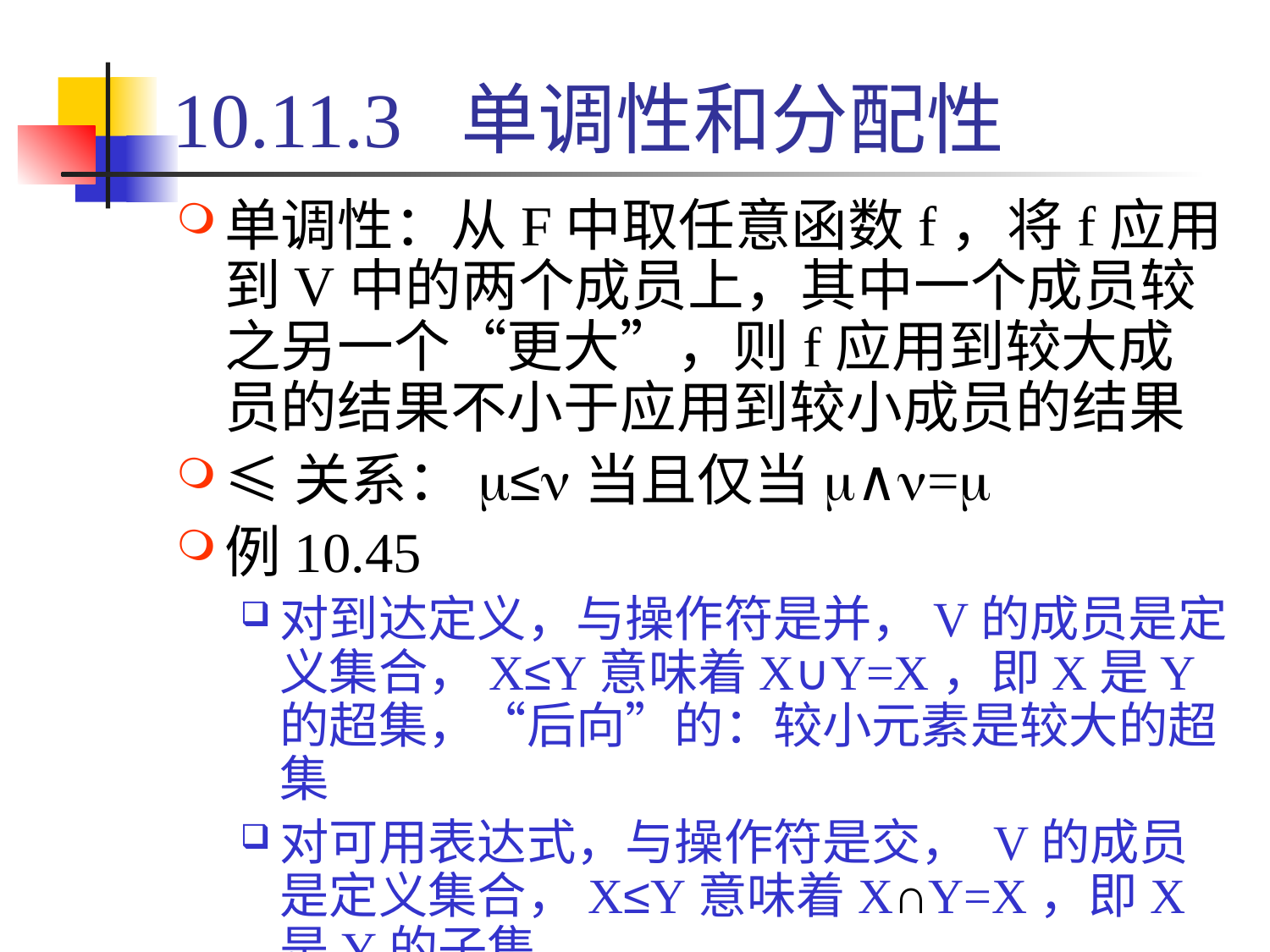

# 10.11.3  单调性和分配性
单调性：从F中取任意函数f，将f应用到V中的两个成员上，其中一个成员较之另一个“更大”，则f应用到较大成员的结果不小于应用到较小成员的结果
≤关系：μ≤ν当且仅当μ∧ν=μ
例10.45
对到达定义，与操作符是并，V的成员是定义集合，X≤Y意味着X∪Y=X，即X是Y的超集，“后向”的：较小元素是较大的超集
对可用表达式，与操作符是交， V的成员是定义集合，X≤Y意味着X∩Y=X，即X是Y的子集